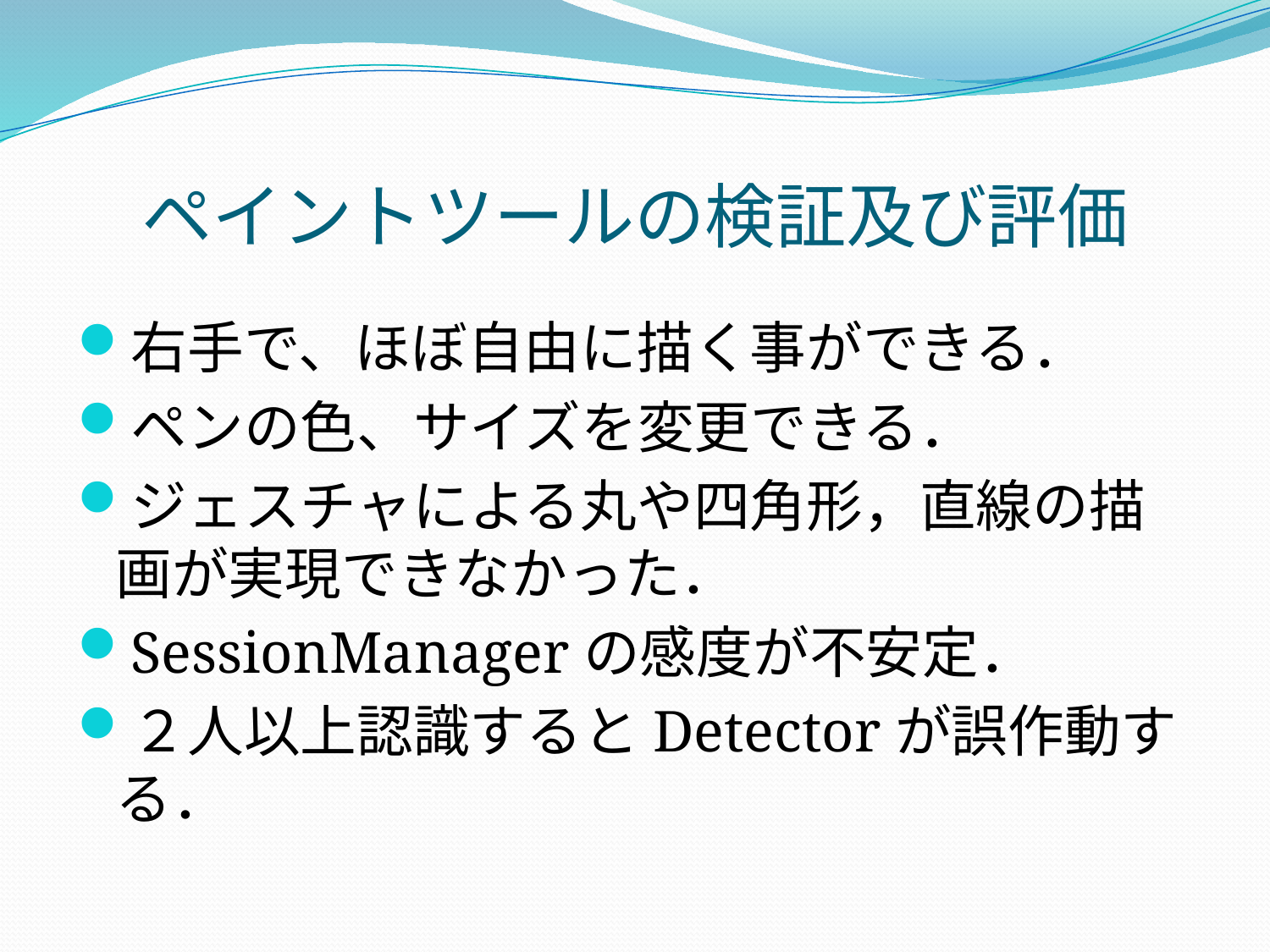

# ペイントツールの検証及び評価
右手で、ほぼ自由に描く事ができる．
ペンの色、サイズを変更できる．
ジェスチャによる丸や四角形，直線の描画が実現できなかった．
SessionManagerの感度が不安定．
２人以上認識するとDetectorが誤作動する．